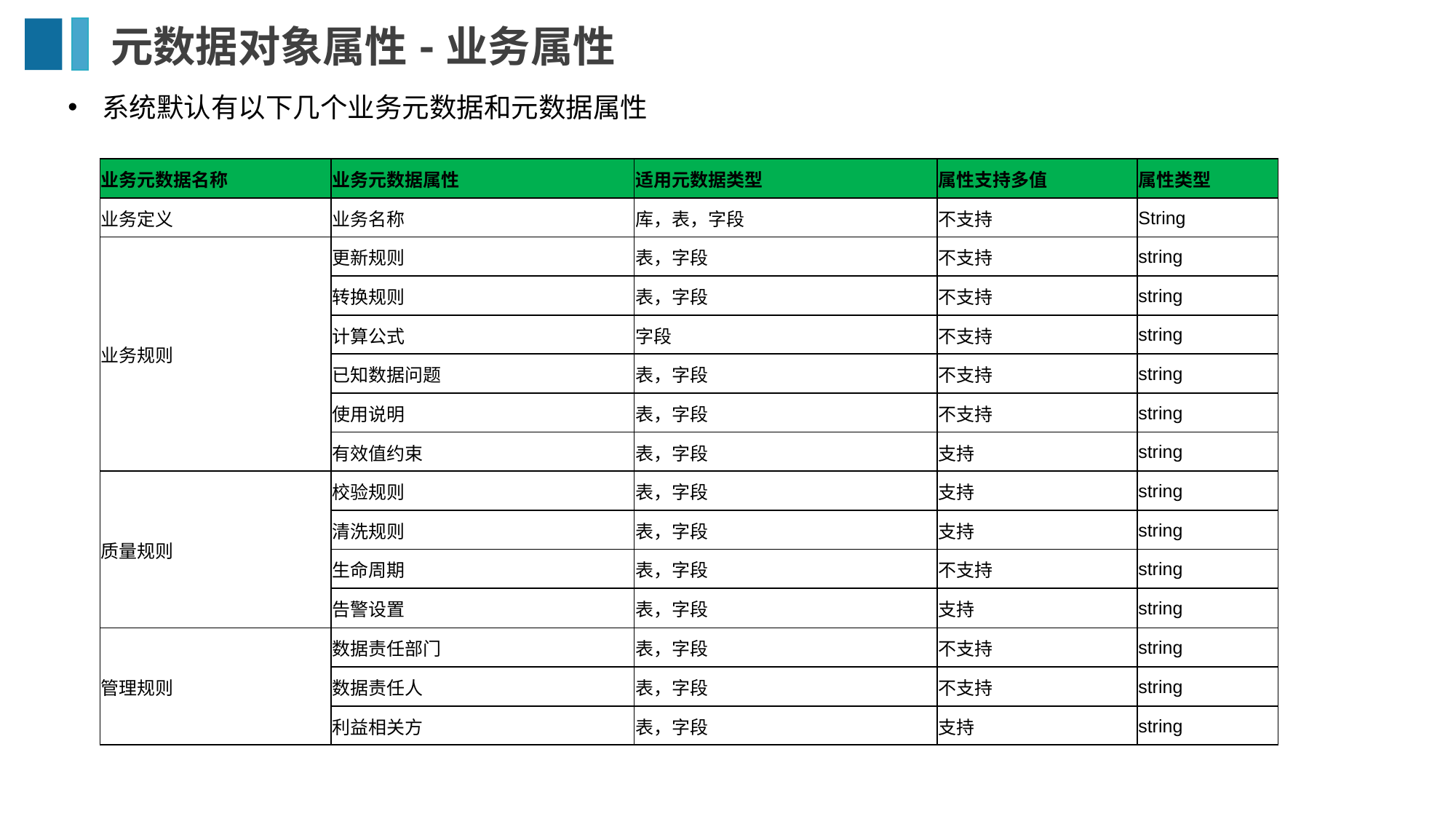

# 元数据对象属性-业务属性
系统默认有以下几个业务元数据和元数据属性
| 业务元数据名称 | 业务元数据属性 | 适用元数据类型 | 属性支持多值 | 属性类型 |
| --- | --- | --- | --- | --- |
| 业务定义 | 业务名称 | 库，表，字段 | 不支持 | String |
| 业务规则 | 更新规则 | 表，字段 | 不支持 | string |
|  | 转换规则 | 表，字段 | 不支持 | string |
|  | 计算公式 | 字段 | 不支持 | string |
|  | 已知数据问题 | 表，字段 | 不支持 | string |
|  | 使用说明 | 表，字段 | 不支持 | string |
|  | 有效值约束 | 表，字段 | 支持 | string |
| 质量规则 | 校验规则 | 表，字段 | 支持 | string |
|  | 清洗规则 | 表，字段 | 支持 | string |
|  | 生命周期 | 表，字段 | 不支持 | string |
|  | 告警设置 | 表，字段 | 支持 | string |
| 管理规则 | 数据责任部门 | 表，字段 | 不支持 | string |
|  | 数据责任人 | 表，字段 | 不支持 | string |
|  | 利益相关方 | 表，字段 | 支持 | string |